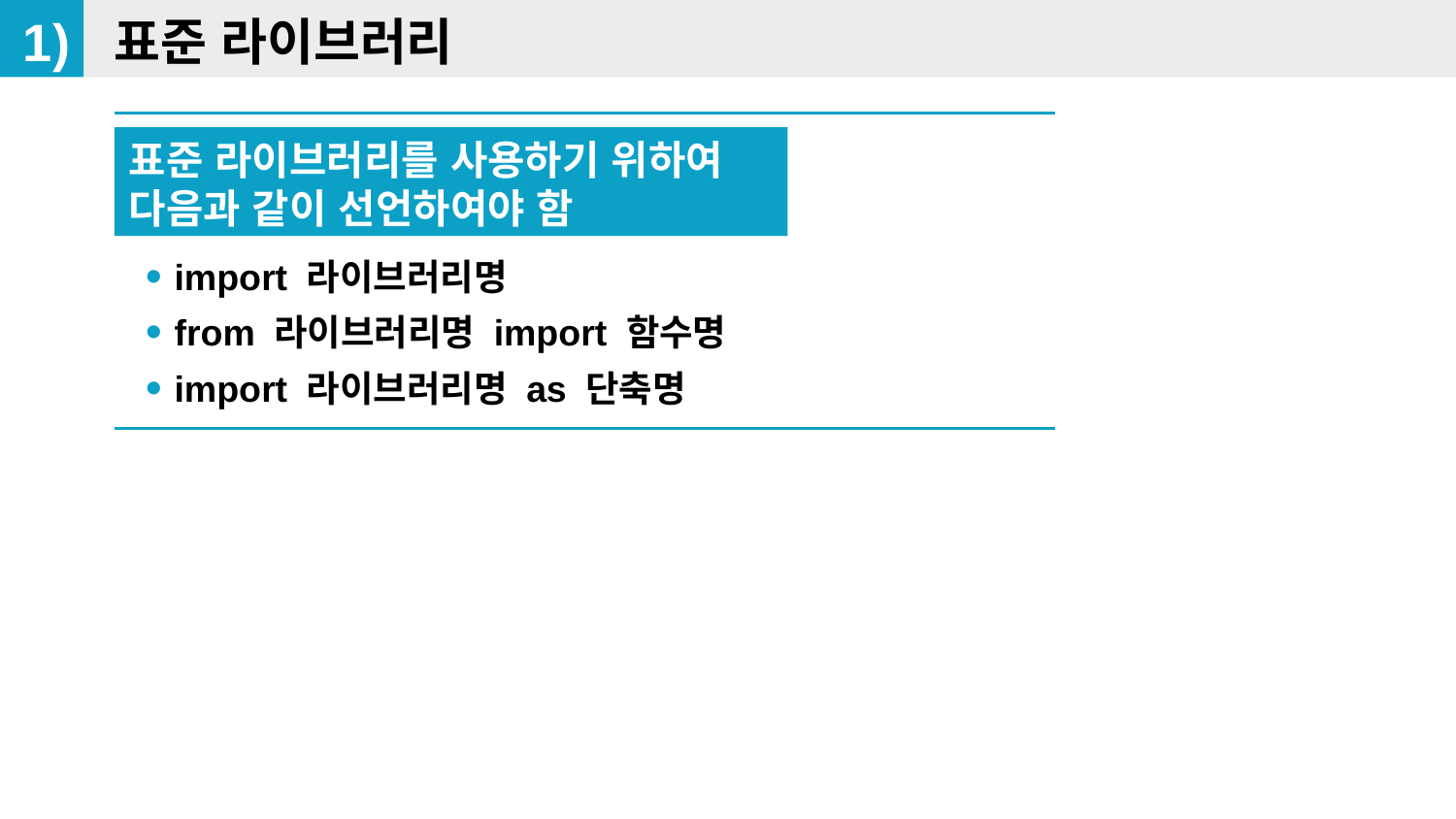

1)
표준 라이브러리
표준 라이브러리를 사용하기 위하여
다음과 같이 선언하여야 함
import 라이브러리명
from 라이브러리명 import 함수명
import 라이브러리명 as 단축명